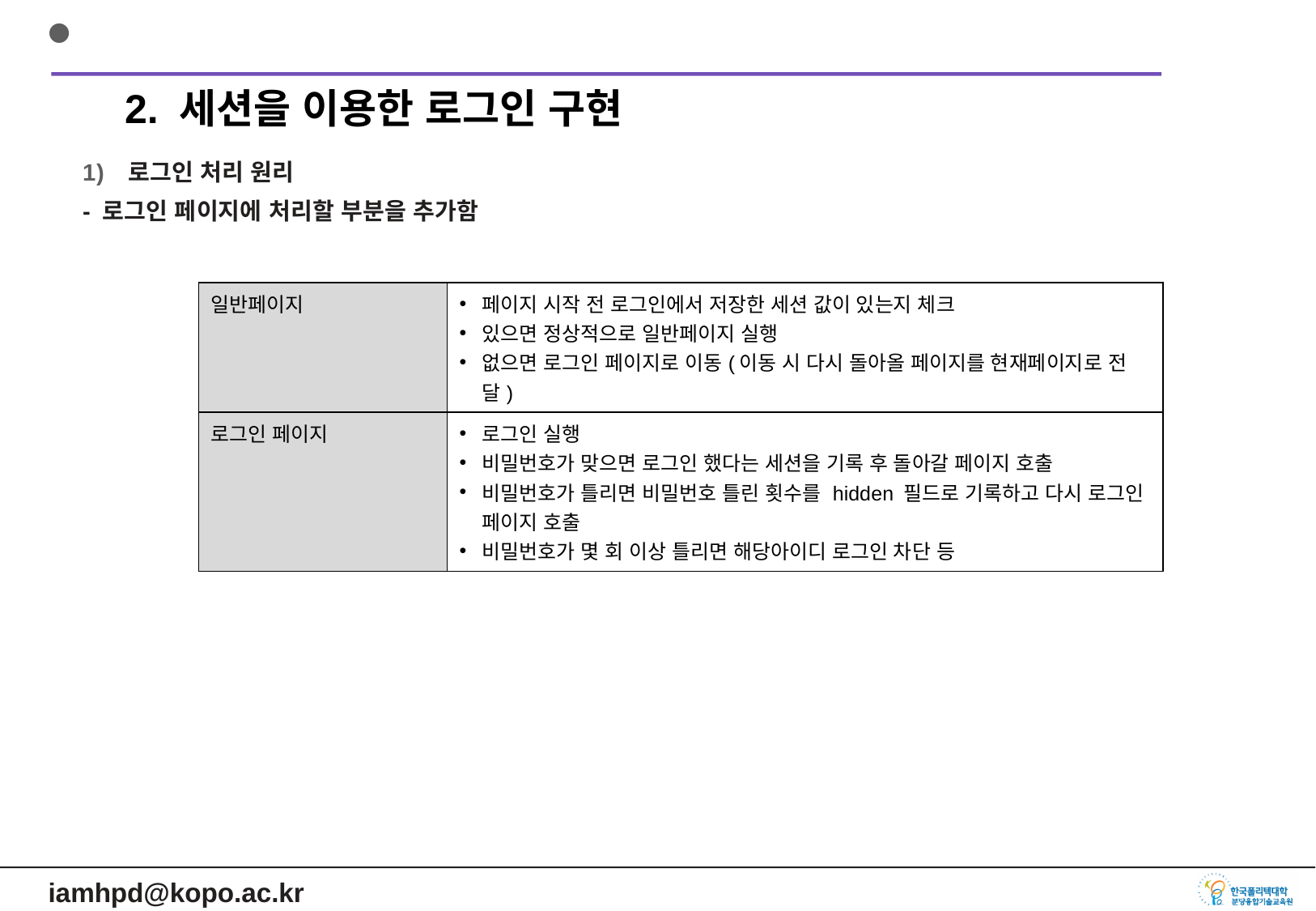

2. 세션을 이용한 로그인 구현
로그인 처리 원리
- 로그인 페이지에 처리할 부분을 추가함
| 일반페이지 | 페이지 시작 전 로그인에서 저장한 세션 값이 있는지 체크 있으면 정상적으로 일반페이지 실행 없으면 로그인 페이지로 이동(이동 시 다시 돌아올 페이지를 현재페이지로 전달) |
| --- | --- |
| 로그인 페이지 | 로그인 실행 비밀번호가 맞으면 로그인 했다는 세션을 기록 후 돌아갈 페이지 호출 비밀번호가 틀리면 비밀번호 틀린 횟수를 hidden 필드로 기록하고 다시 로그인 페이지 호출 비밀번호가 몇 회 이상 틀리면 해당아이디 로그인 차단 등 |